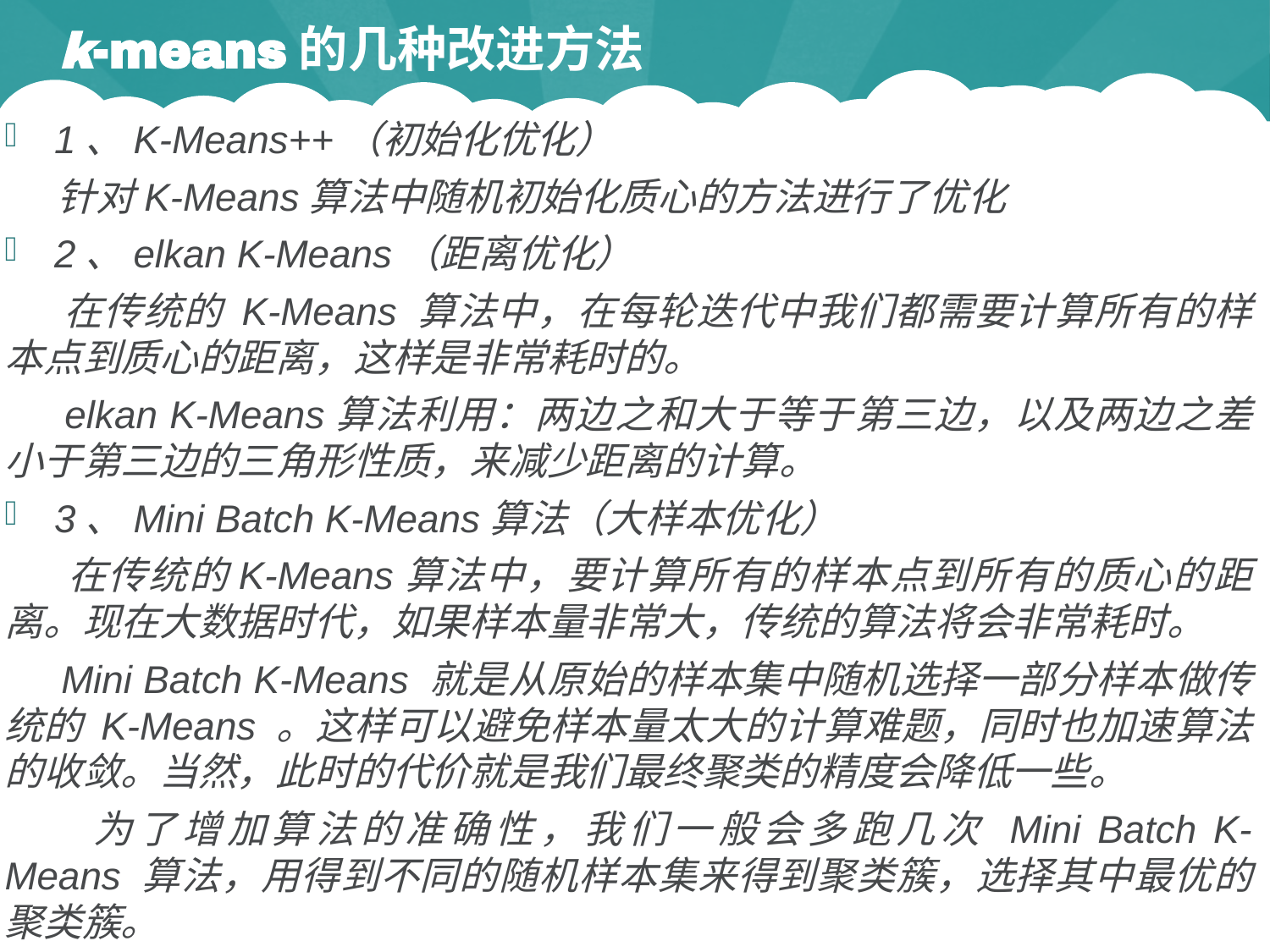

k-means的几种改进方法
1、K-Means++（初始化优化）
     针对K-Means算法中随机初始化质心的方法进行了优化
2、elkan K-Means（距离优化）
     在传统的 K-Means 算法中，在每轮迭代中我们都需要计算所有的样本点到质心的距离，这样是非常耗时的。
     elkan K-Means算法利用：两边之和大于等于第三边，以及两边之差小于第三边的三角形性质，来减少距离的计算。
3、Mini Batch K-Means算法（大样本优化）
     在传统的K-Means算法中，要计算所有的样本点到所有的质心的距离。现在大数据时代，如果样本量非常大，传统的算法将会非常耗时。
     Mini Batch K-Means 就是从原始的样本集中随机选择一部分样本做传统的 K-Means 。这样可以避免样本量太大的计算难题，同时也加速算法的收敛。当然，此时的代价就是我们最终聚类的精度会降低一些。
     为了增加算法的准确性，我们一般会多跑几次 Mini Batch K-Means 算法，用得到不同的随机样本集来得到聚类簇，选择其中最优的聚类簇。